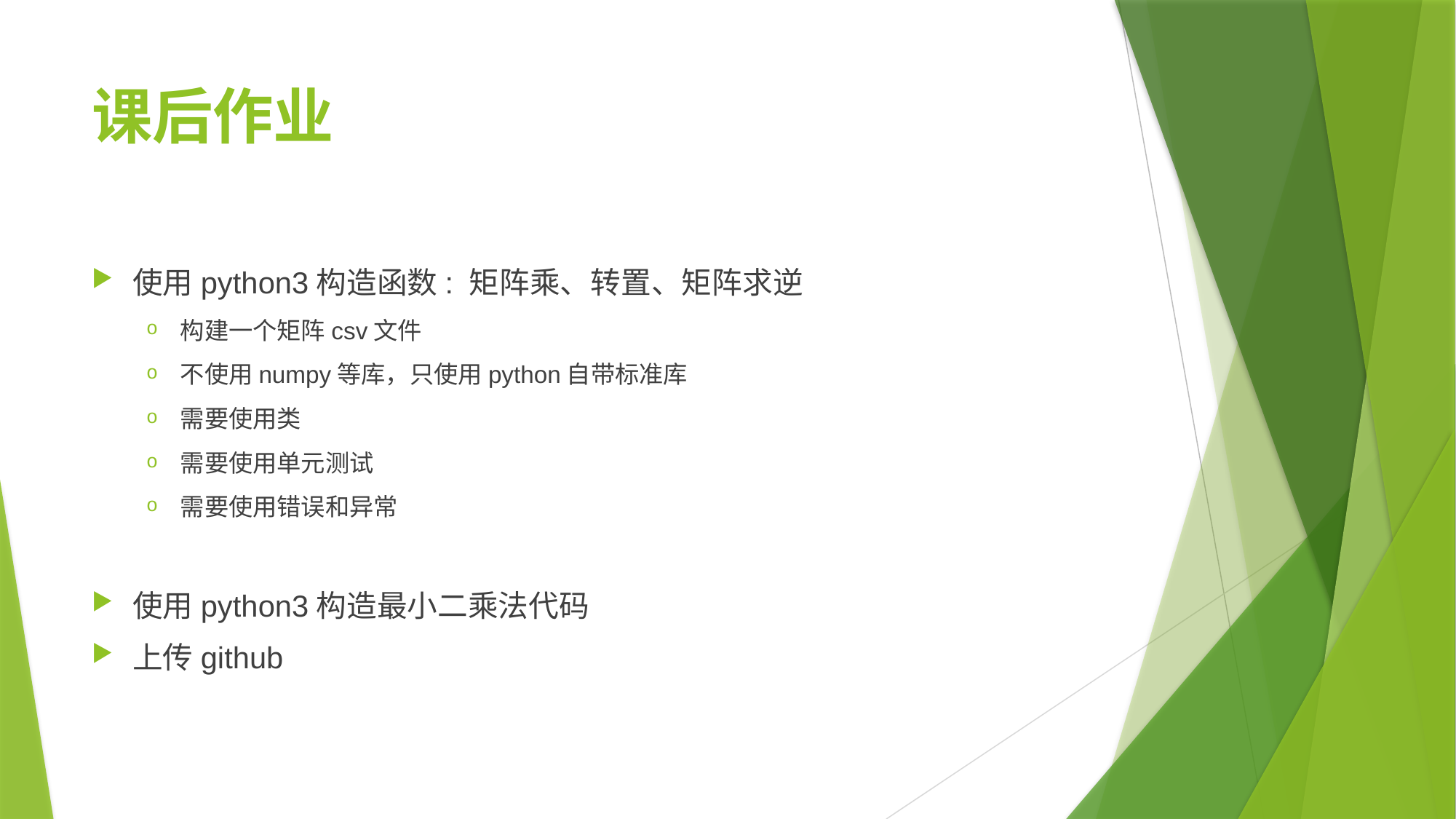

# 课后作业
使用python3构造函数: 矩阵乘、转置、矩阵求逆
构建一个矩阵csv文件
不使用numpy等库，只使用python自带标准库
需要使用类
需要使用单元测试
需要使用错误和异常

使用python3构造最小二乘法代码
上传github